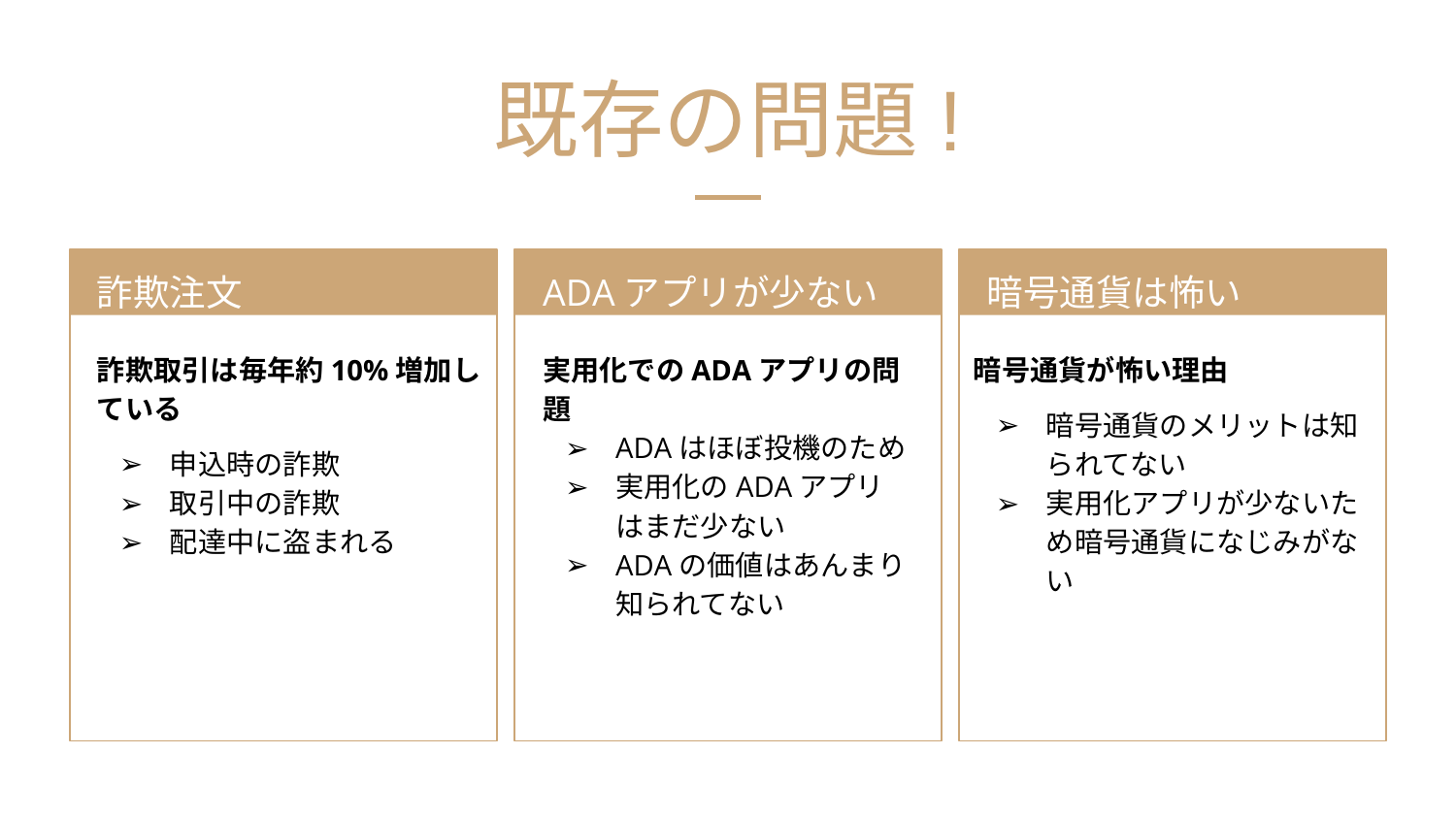

# 既存の問題!
詐欺注文
ADAアプリが少ない
暗号通貨は怖い

詐欺取引は毎年約10%増加している
申込時の詐欺
取引中の詐欺
配達中に盗まれる

暗号通貨が怖い理由
暗号通貨のメリットは知られてない
実用化アプリが少ないため暗号通貨になじみがない

実用化でのADAアプリの問題
ADAはほぼ投機のため
実用化のADAアプリはまだ少ない
ADAの価値はあんまり知られてない